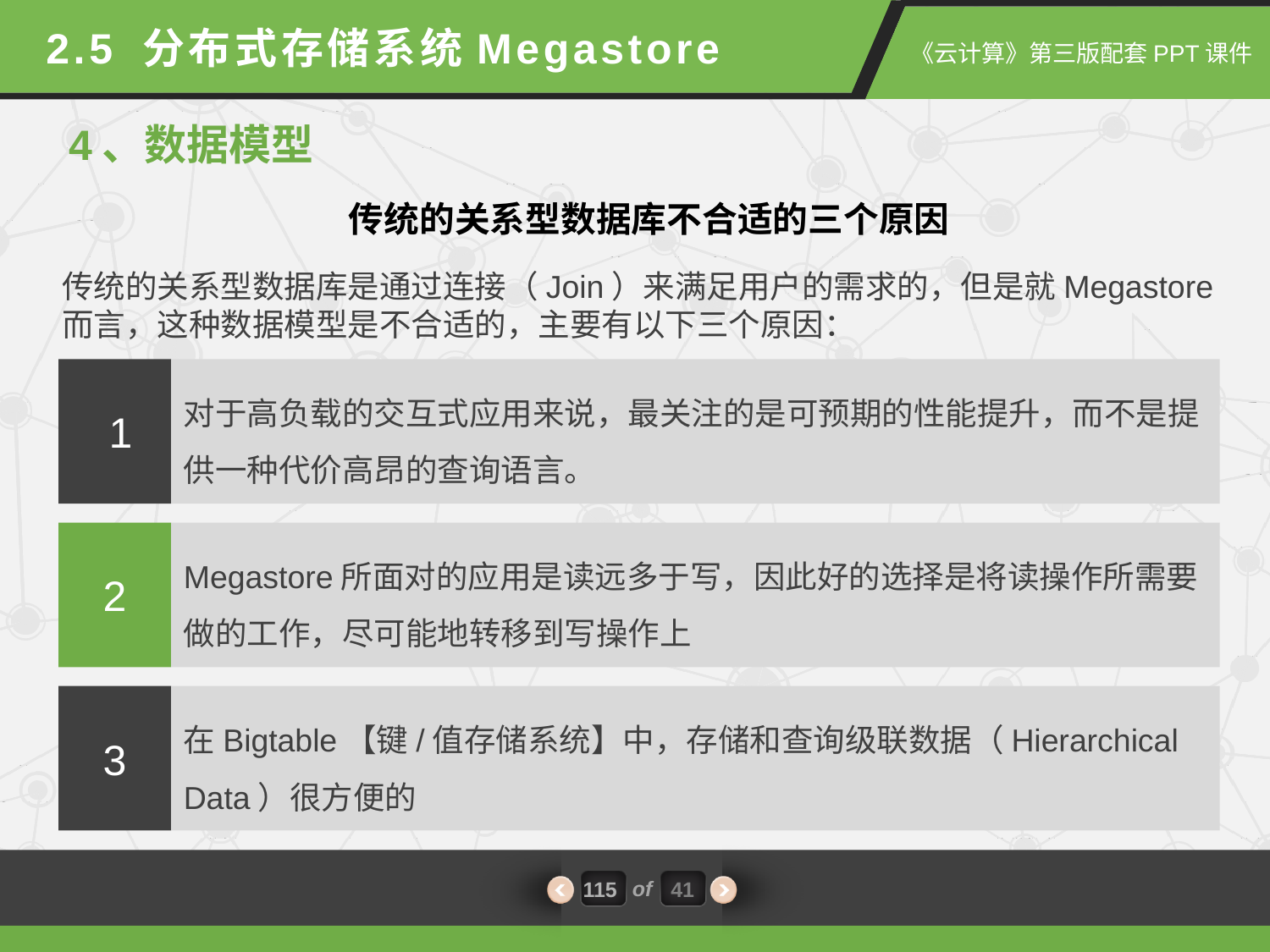

2.5 分布式存储系统Megastore
4、数据模型
传统的关系型数据库不合适的三个原因
传统的关系型数据库是通过连接（Join）来满足用户的需求的，但是就Megastore而言，这种数据模型是不合适的，主要有以下三个原因：
 1
对于高负载的交互式应用来说，最关注的是可预期的性能提升，而不是提供一种代价高昂的查询语言。
2
Megastore所面对的应用是读远多于写，因此好的选择是将读操作所需要做的工作，尽可能地转移到写操作上
3
在Bigtable【键/值存储系统】中，存储和查询级联数据（Hierarchical Data）很方便的
115